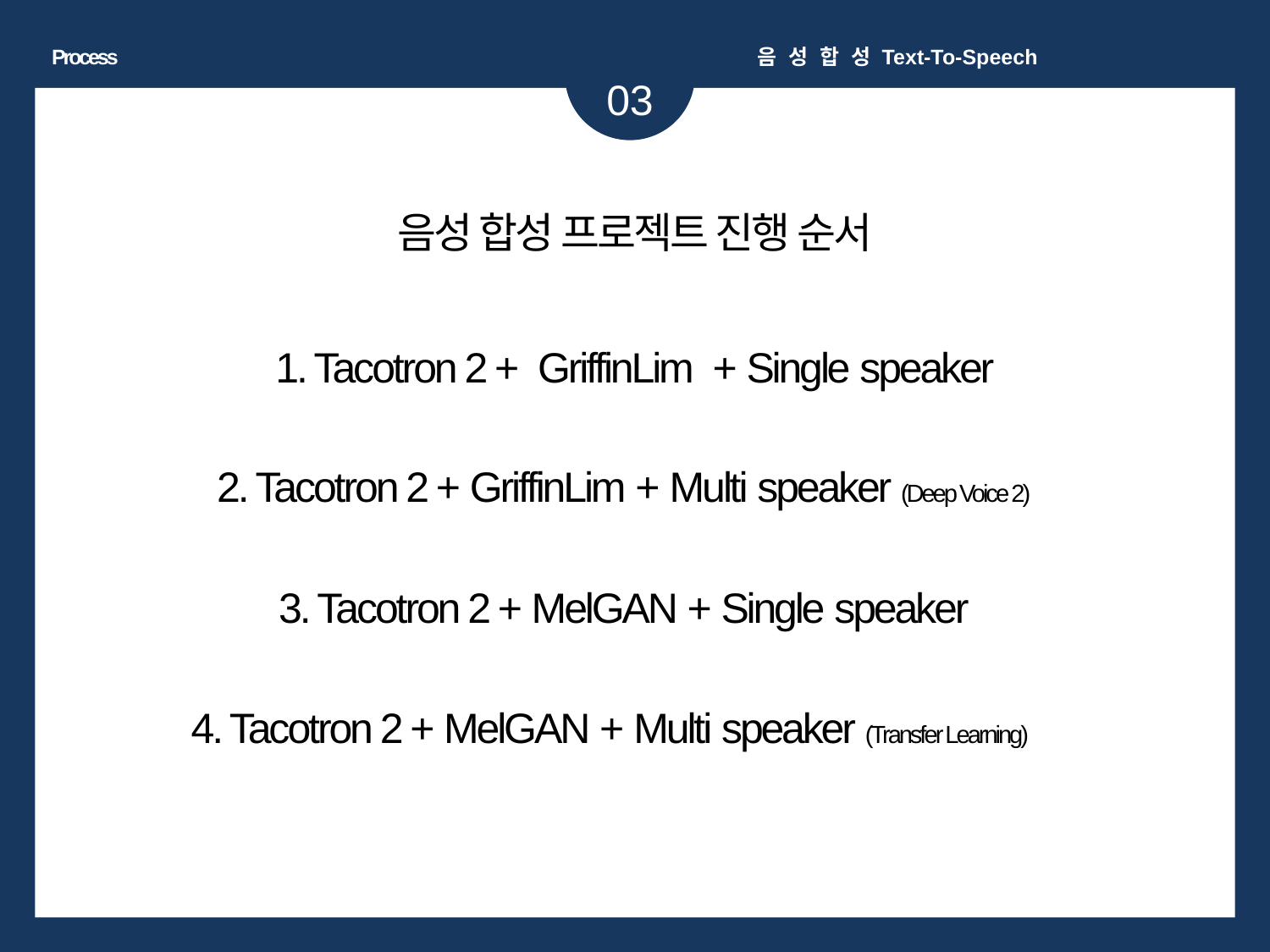

Process
음  성  합  성 Text-To-Speech
03

음성 합성 프로젝트 진행 순서
1. Tacotron 2 +  GriffinLim  + Single speaker
2. Tacotron 2 + GriffinLim + Multi speaker (Deep Voice 2)
3. Tacotron 2 + MelGAN + Single speaker
4. Tacotron 2 + MelGAN + Multi speaker (Transfer Learning)